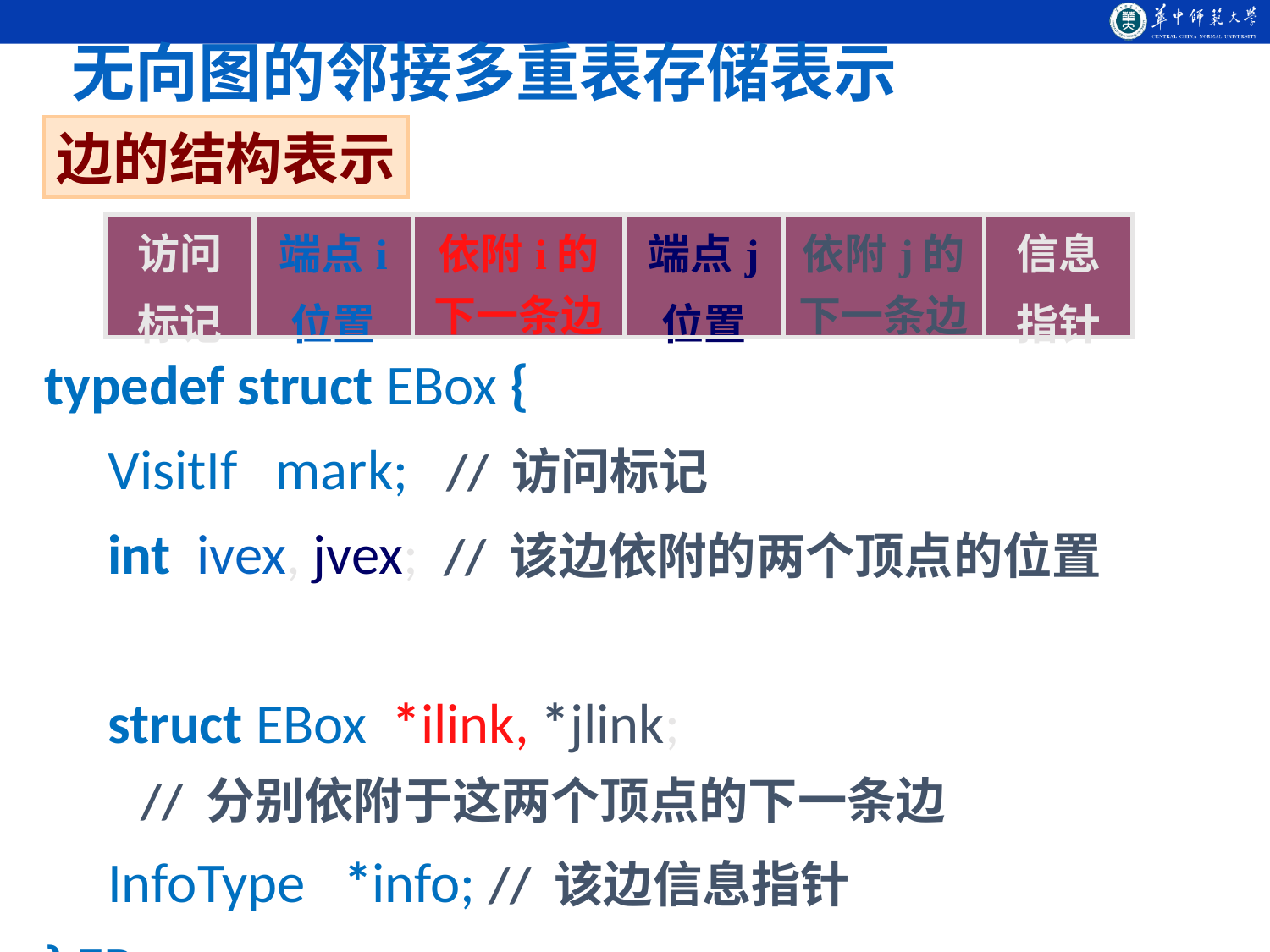

无向图的邻接多重表存储表示
边的结构表示
| 访问 标记 | 端点i 位置 | 依附i的下一条边 | 端点j 位置 | 依附j的下一条边 | 信息 指针 |
| --- | --- | --- | --- | --- | --- |
typedef struct EBox {
     VisitIf   mark;   // 访问标记
     int  ivex, jvex;  // 该边依附的两个顶点的位置
     struct EBox  *ilink, *jlink;
       // 分别依附于这两个顶点的下一条边
     InfoType   *info; // 该边信息指针
} EBox;